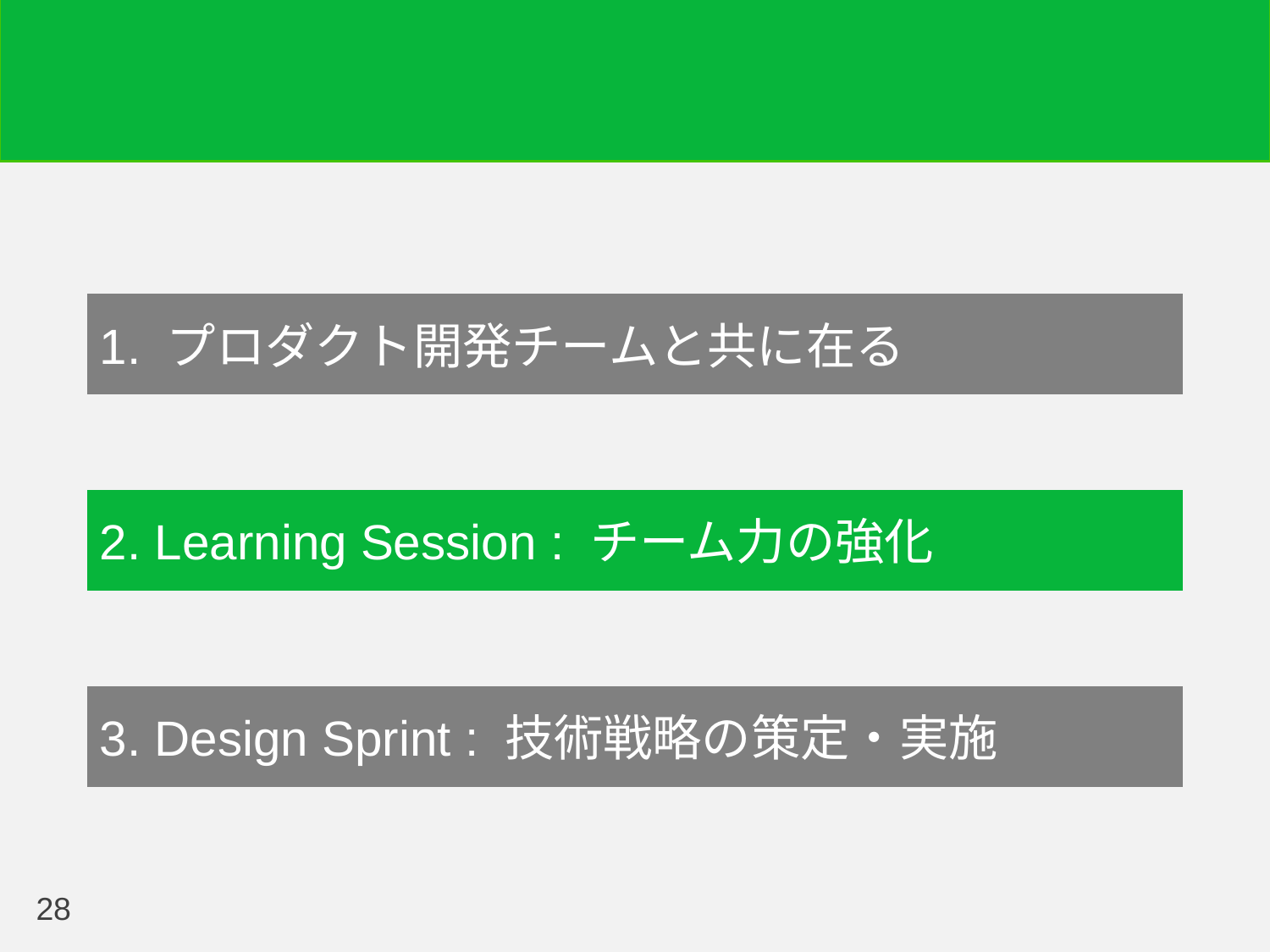

1. プロダクト開発チームと共に在る
2. Learning Session : チーム力の強化
3. Design Sprint : 技術戦略の策定・実施
28